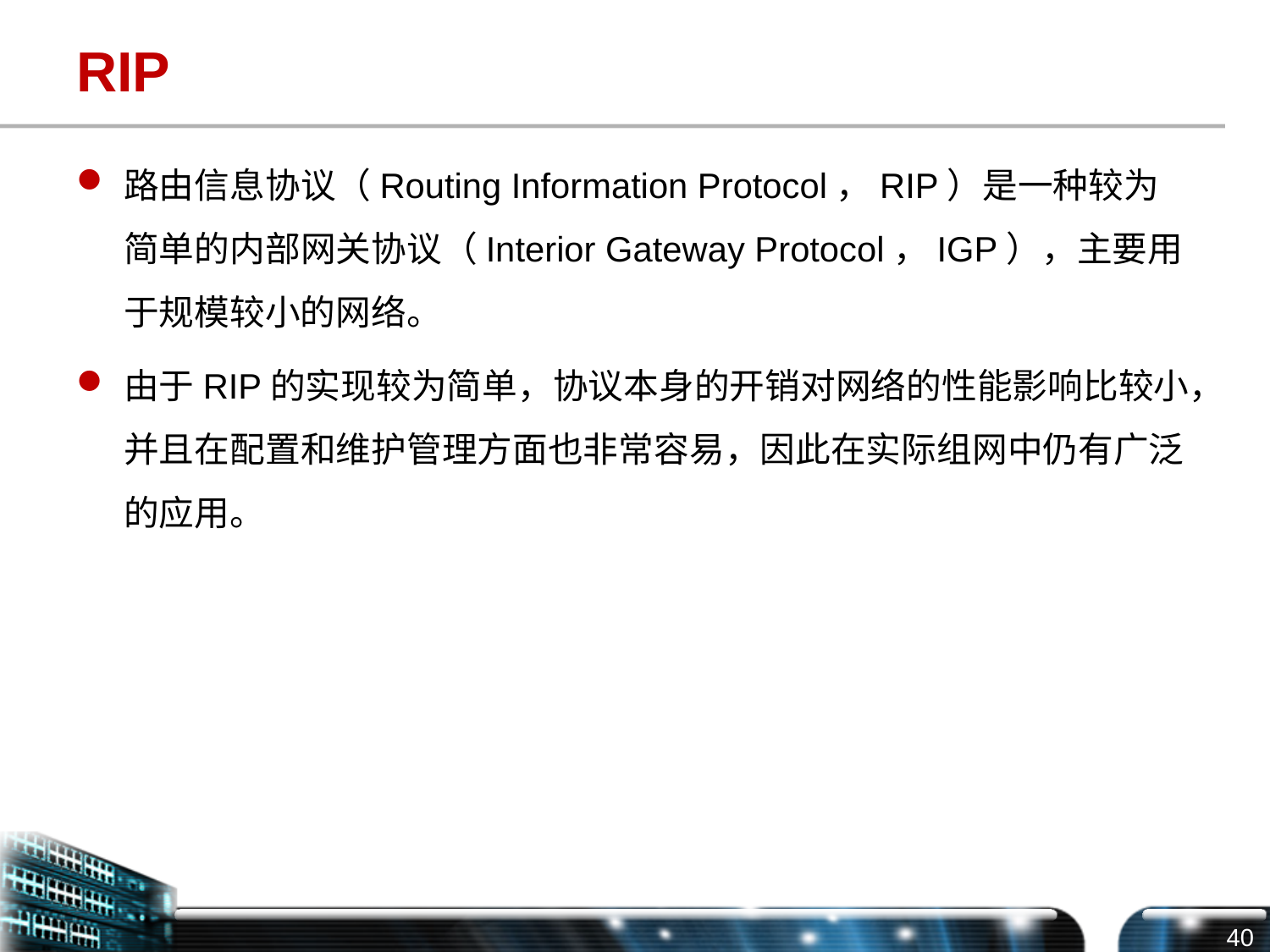

# RIP
路由信息协议（Routing Information Protocol，RIP）是一种较为简单的内部网关协议（Interior Gateway Protocol，IGP），主要用于规模较小的网络。
由于RIP的实现较为简单，协议本身的开销对网络的性能影响比较小，并且在配置和维护管理方面也非常容易，因此在实际组网中仍有广泛的应用。